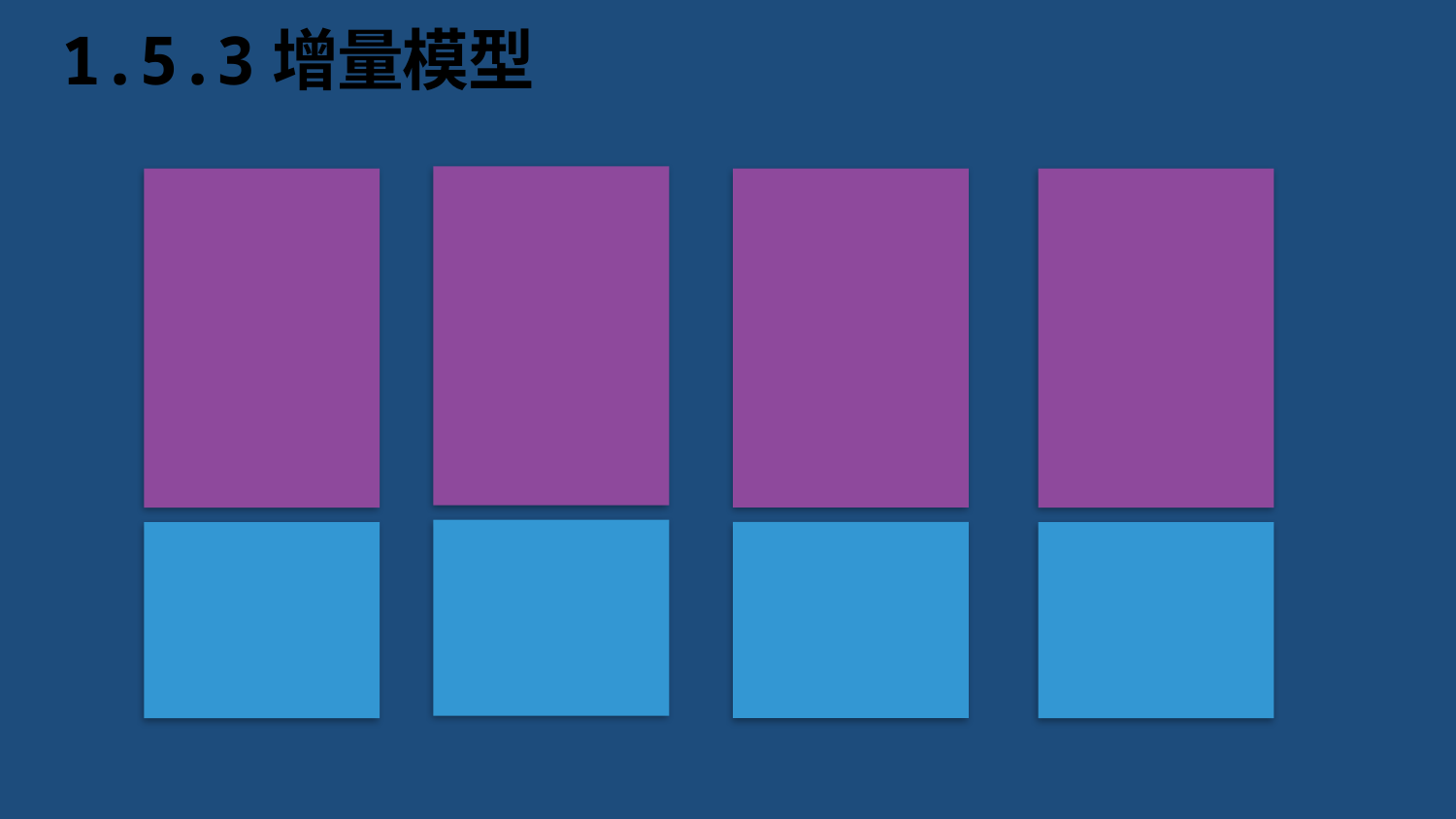

# 1.5.3增量模型
开发人员可逐步开发
减少用户对全新产品的冲击
便于进一步的维护
分批交付构件，每个构件均可用
优点2
优点1
优点3
优点4
体系结构必须是开放的
整体-构件之间的矛盾
多构件并发的风险

实现中的困难